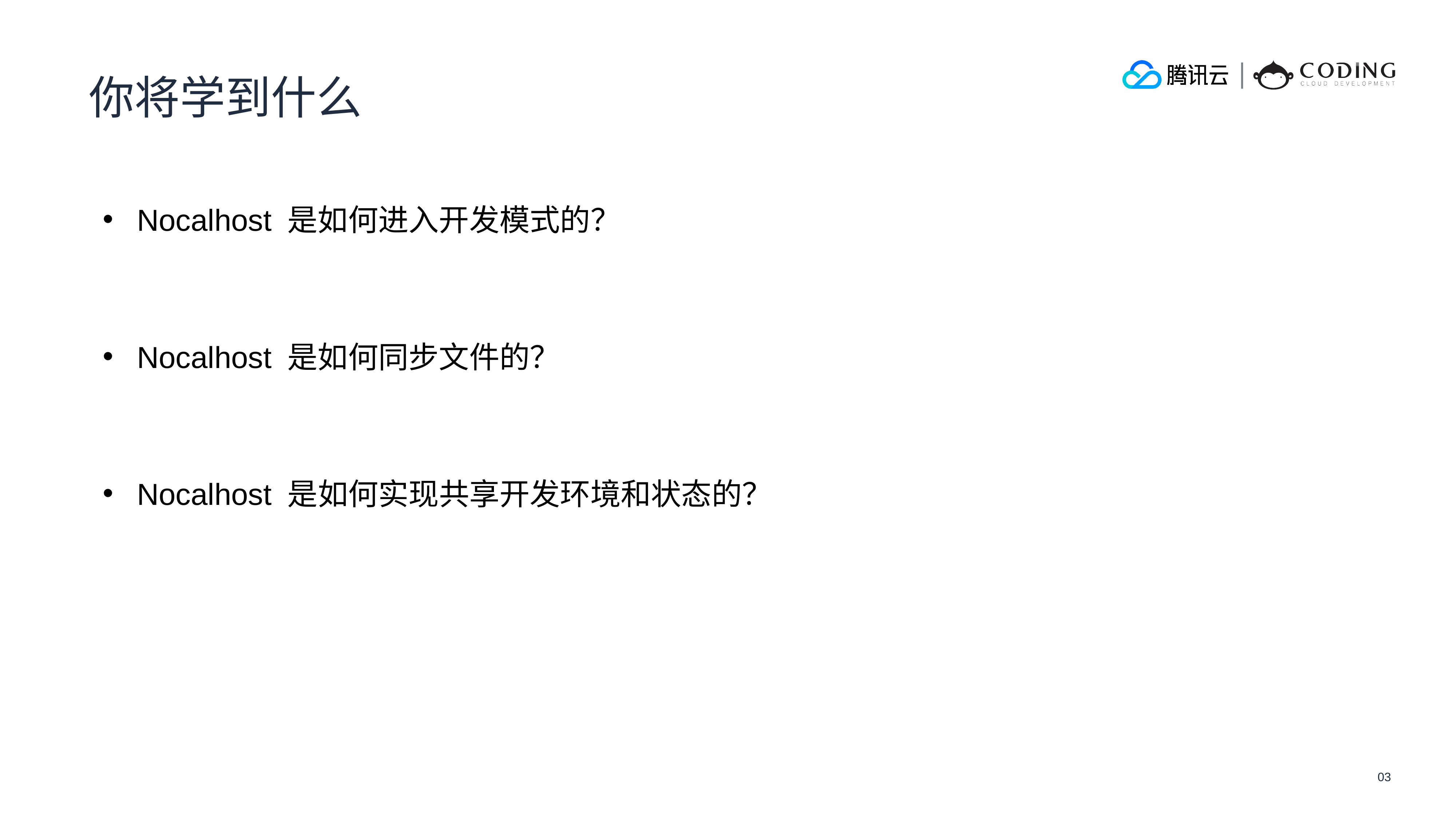

你将学到什么
Nocalhost 是如何进入开发模式的？
Nocalhost 是如何同步文件的？
Nocalhost 是如何实现共享开发环境和状态的？
03